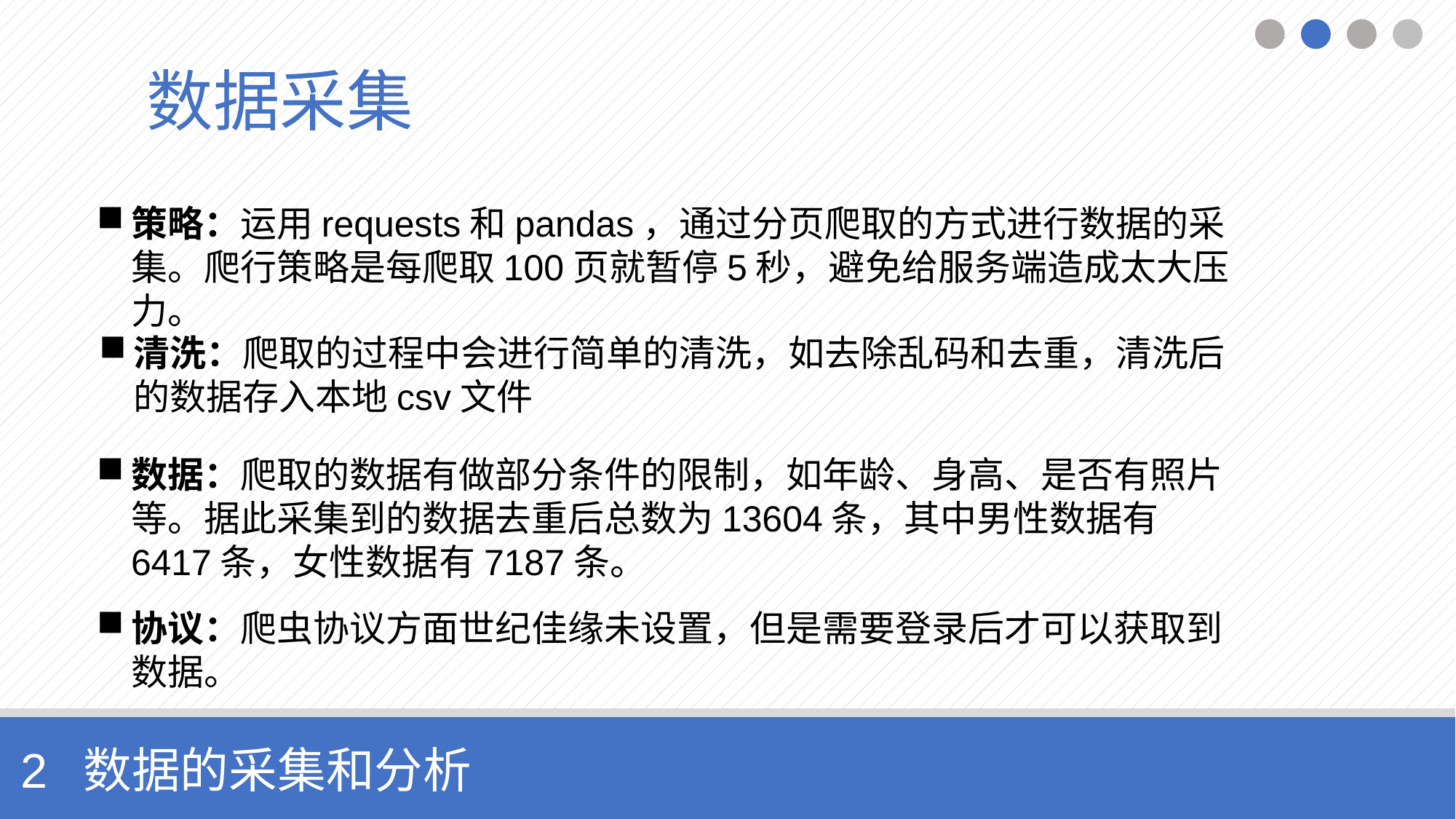

数据采集
策略：运用requests和pandas，通过分页爬取的方式进行数据的采集。爬行策略是每爬取100页就暂停5秒，避免给服务端造成太大压力。
清洗：爬取的过程中会进行简单的清洗，如去除乱码和去重，清洗后的数据存入本地csv文件
数据：爬取的数据有做部分条件的限制，如年龄、身高、是否有照片等。据此采集到的数据去重后总数为13604条，其中男性数据有6417条，女性数据有7187条。
协议：爬虫协议方面世纪佳缘未设置，但是需要登录后才可以获取到数据。

2  数据的采集和分析